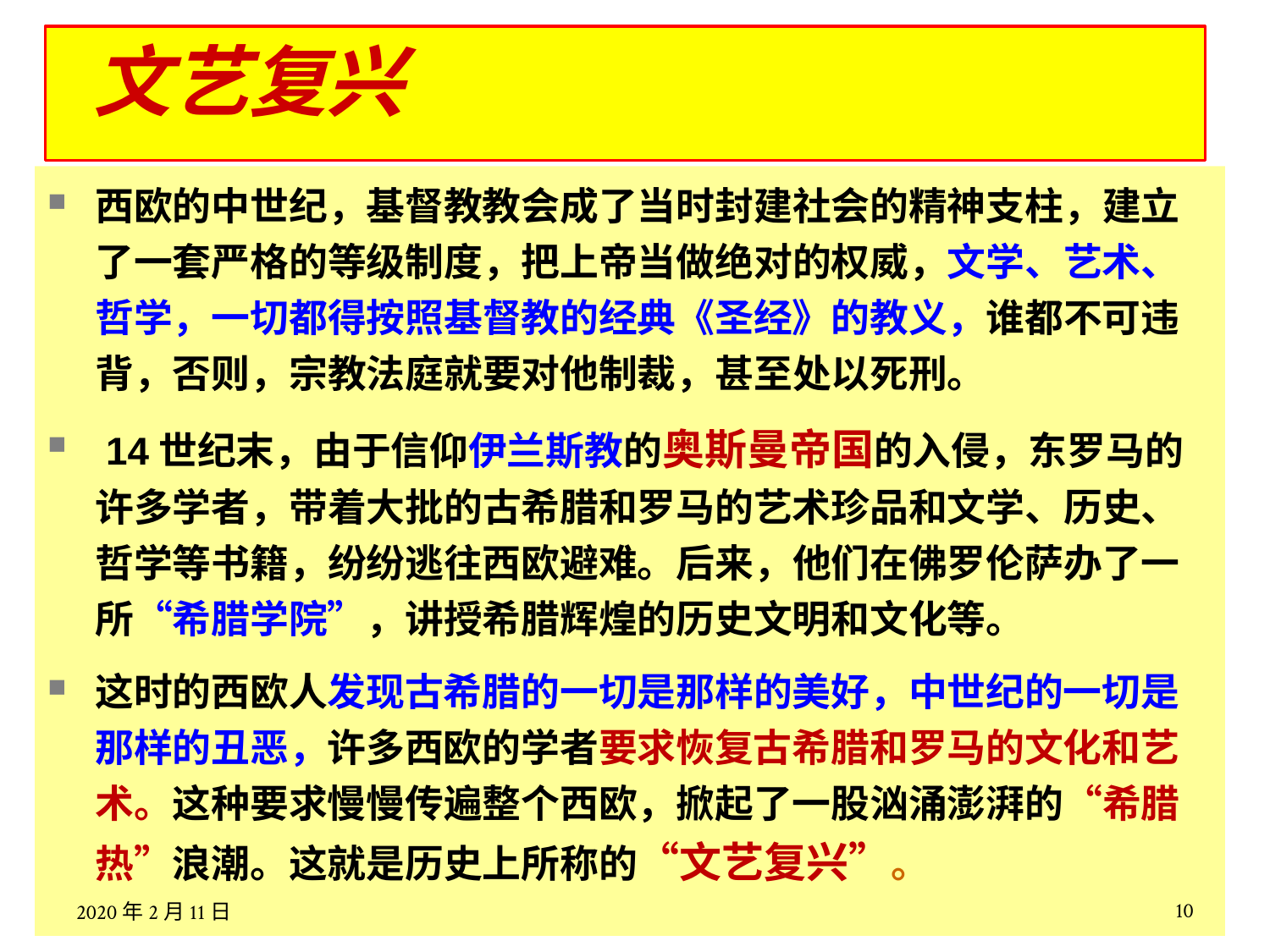

# 文艺复兴
西欧的中世纪，基督教教会成了当时封建社会的精神支柱，建立了一套严格的等级制度，把上帝当做绝对的权威，文学、艺术、哲学，一切都得按照基督教的经典《圣经》的教义，谁都不可违背，否则，宗教法庭就要对他制裁，甚至处以死刑。
 14世纪末，由于信仰伊兰斯教的奥斯曼帝国的入侵，东罗马的许多学者，带着大批的古希腊和罗马的艺术珍品和文学、历史、哲学等书籍，纷纷逃往西欧避难。后来，他们在佛罗伦萨办了一所“希腊学院”，讲授希腊辉煌的历史文明和文化等。
这时的西欧人发现古希腊的一切是那样的美好，中世纪的一切是那样的丑恶，许多西欧的学者要求恢复古希腊和罗马的文化和艺术。这种要求慢慢传遍整个西欧，掀起了一股汹涌澎湃的“希腊热”浪潮。这就是历史上所称的“文艺复兴”。
2020年2月11日
10